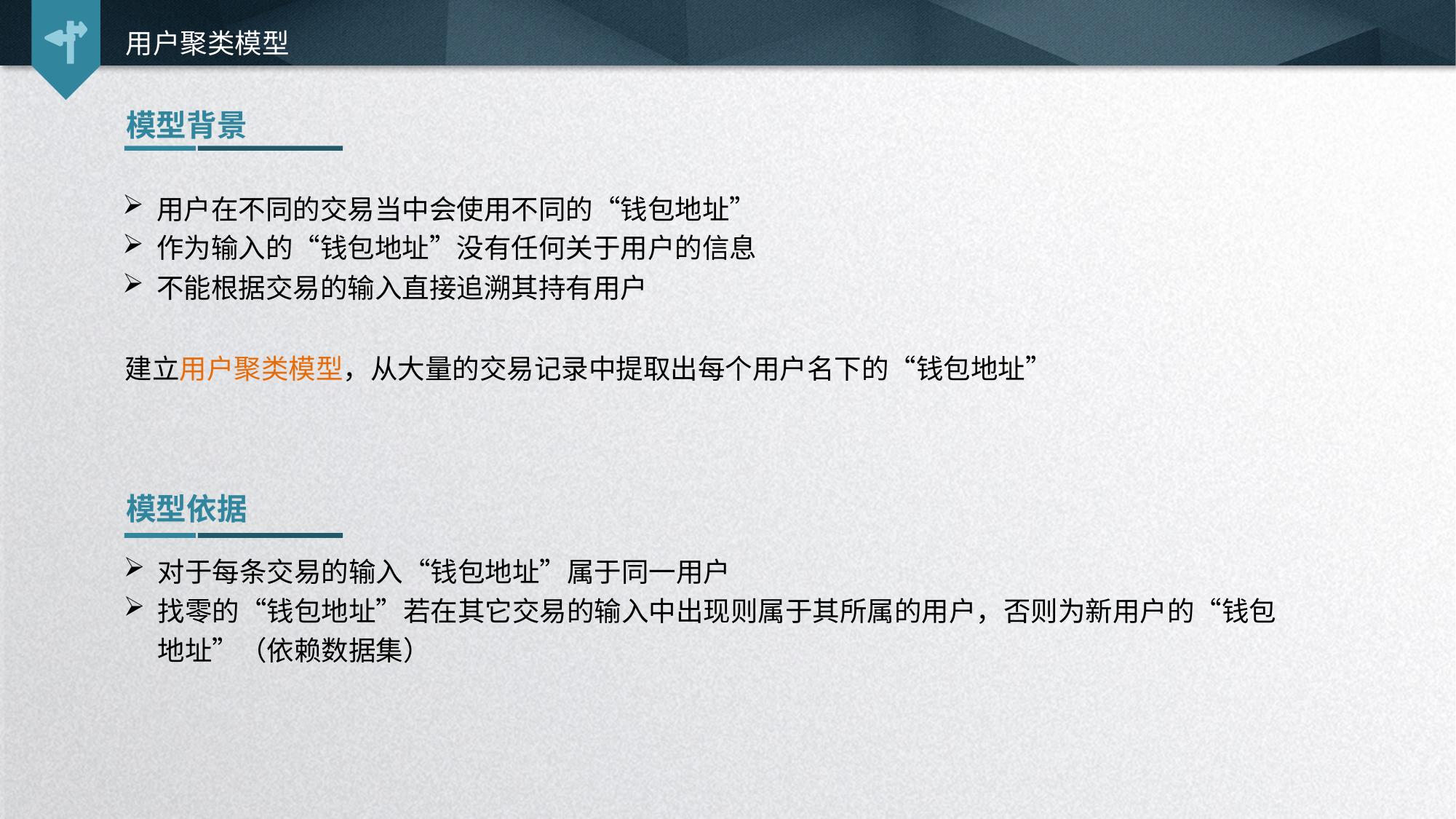

用户聚类模型
模型背景

用户在不同的交易当中会使用不同的“钱包地址”
作为输入的“钱包地址”没有任何关于用户的信息
不能根据交易的输入直接追溯其持有用户
建立用户聚类模型，从大量的交易记录中提取出每个用户名下的“钱包地址”
模型依据

对于每条交易的输入“钱包地址”属于同一用户
找零的“钱包地址”若在其它交易的输入中出现则属于其所属的用户，否则为新用户的“钱包地址”（依赖数据集）
延时符